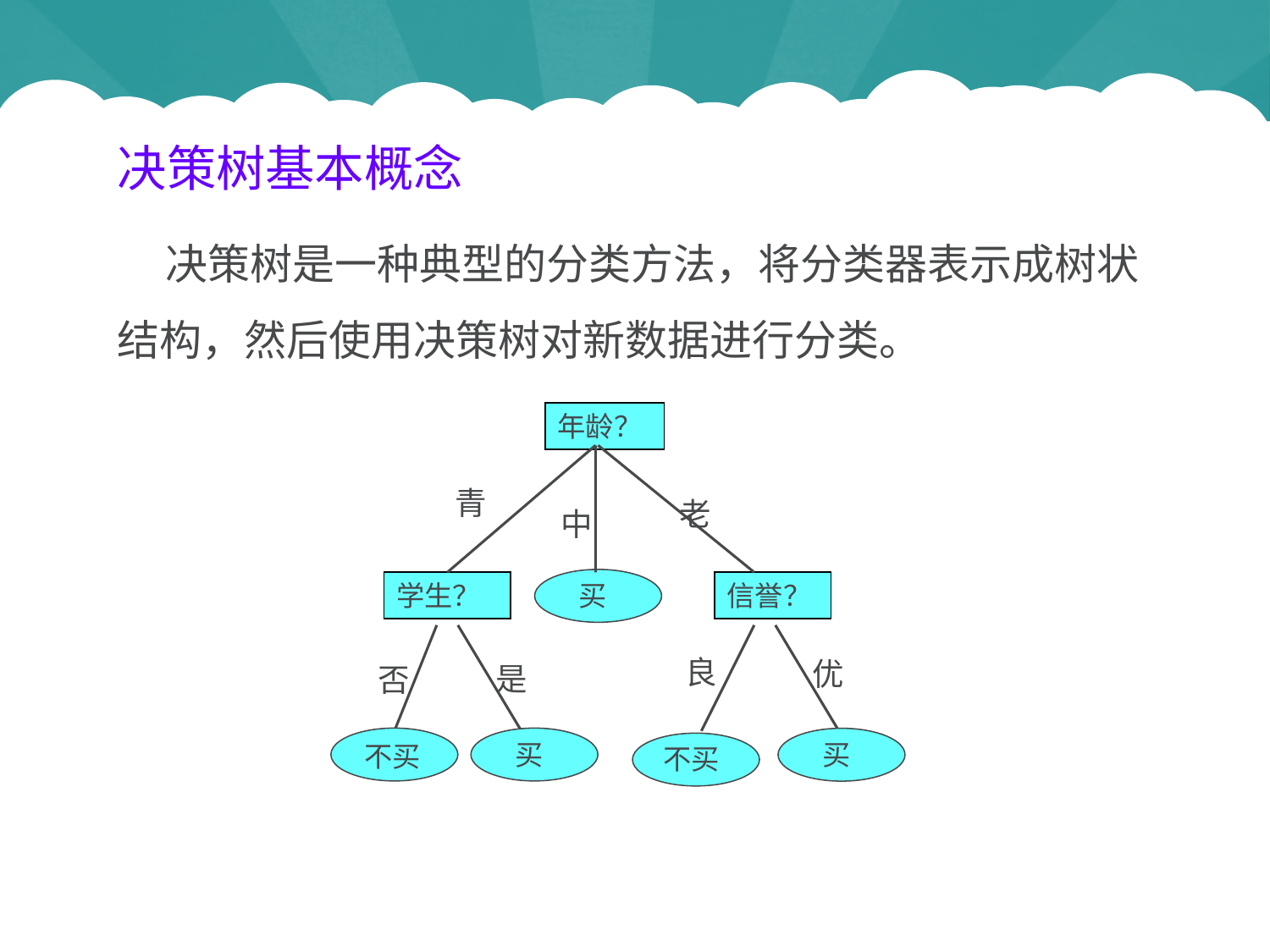

决策树基本概念
    决策树是一种典型的分类方法，将分类器表示成树状结构，然后使用决策树对新数据进行分类。

年龄？

青
老
中

买
学生？
信誉？

良
优
是
否

不买

买

买
不买